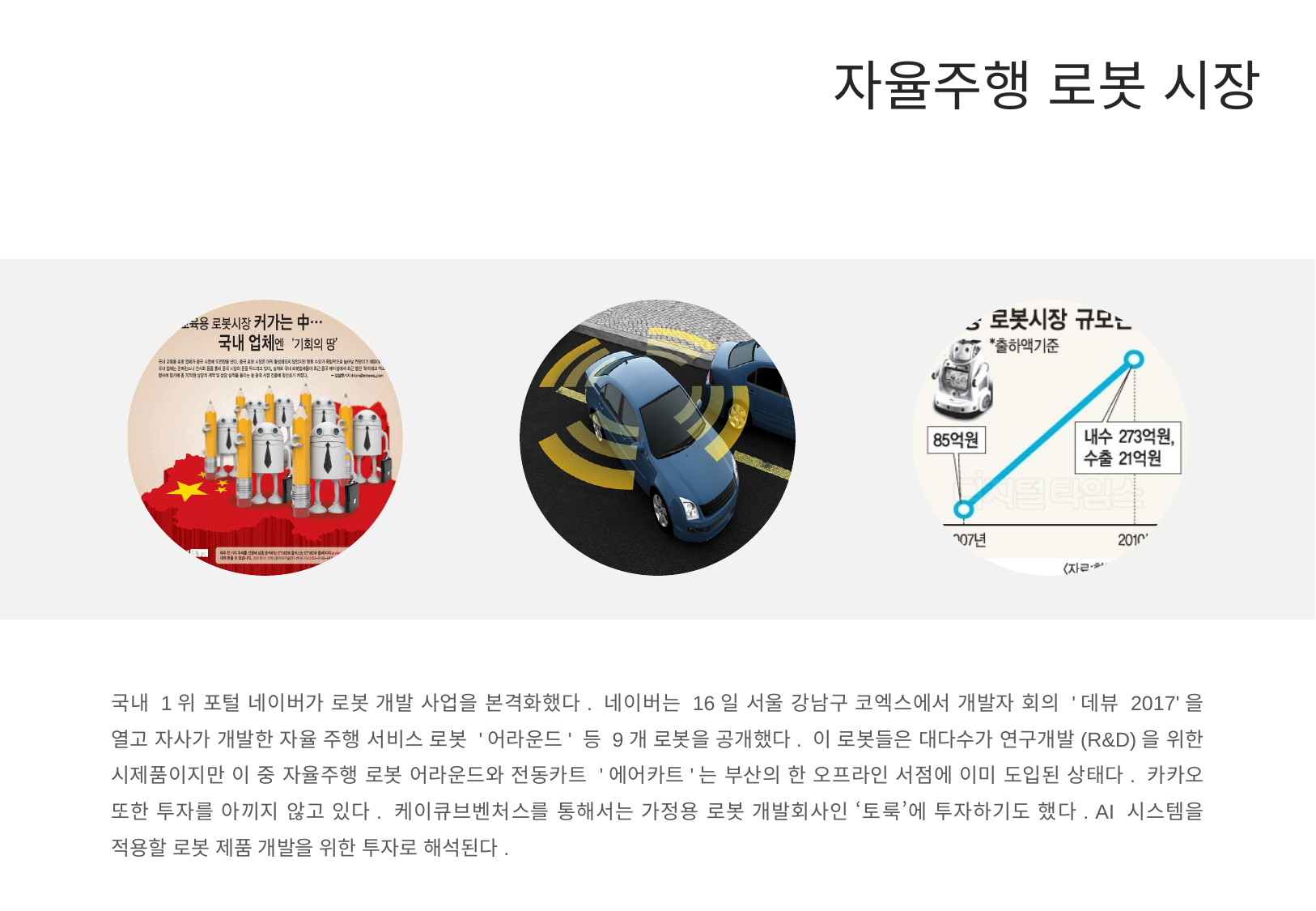

자율주행 로봇 시장

국내 1위 포털 네이버가 로봇 개발 사업을 본격화했다. 네이버는 16일 서울 강남구 코엑스에서 개발자 회의 '데뷰 2017'을 열고 자사가 개발한 자율 주행 서비스 로봇 '어라운드' 등 9개 로봇을 공개했다. 이 로봇들은 대다수가 연구개발(R&D)을 위한 시제품이지만 이 중 자율주행 로봇 어라운드와 전동카트 '에어카트'는 부산의 한 오프라인 서점에 이미 도입된 상태다. 카카오 또한 투자를 아끼지 않고 있다. 케이큐브벤처스를 통해서는 가정용 로봇 개발회사인 ‘토룩’에 투자하기도 했다. AI 시스템을 적용할 로봇 제품 개발을 위한 투자로 해석된다.